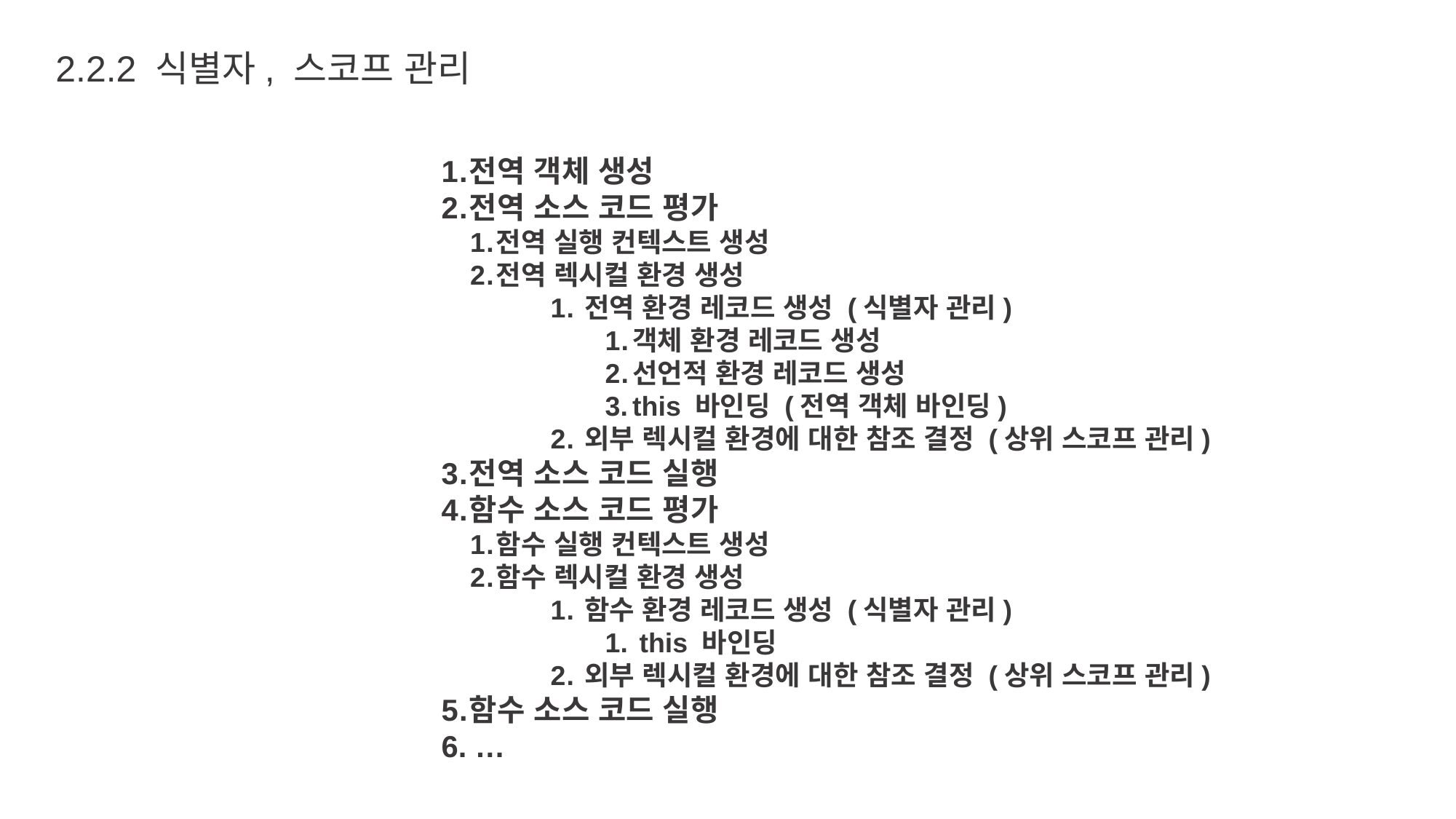

2.2.2 식별자, 스코프 관리
전역 객체 생성
전역 소스 코드 평가
전역 실행 컨텍스트 생성
전역 렉시컬 환경 생성
전역 환경 레코드 생성 (식별자 관리)
객체 환경 레코드 생성
선언적 환경 레코드 생성
this 바인딩 (전역 객체 바인딩)
외부 렉시컬 환경에 대한 참조 결정 (상위 스코프 관리)
전역 소스 코드 실행
함수 소스 코드 평가
함수 실행 컨텍스트 생성
함수 렉시컬 환경 생성
함수 환경 레코드 생성 (식별자 관리)
this 바인딩
외부 렉시컬 환경에 대한 참조 결정 (상위 스코프 관리)
함수 소스 코드 실행
 …